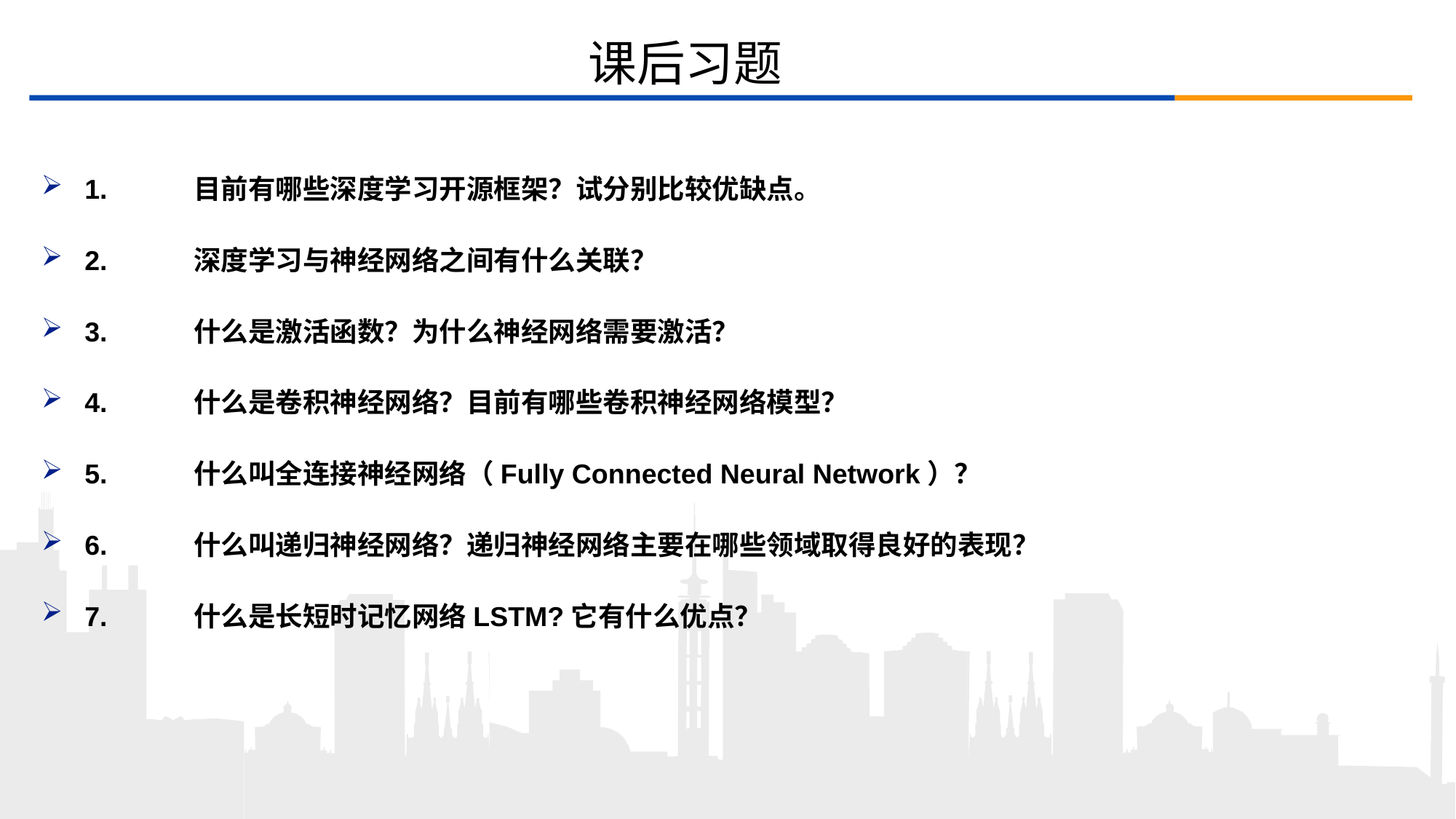

# 课后习题
1.	目前有哪些深度学习开源框架？试分别比较优缺点。
2.	深度学习与神经网络之间有什么关联？
3.	什么是激活函数？为什么神经网络需要激活？
4.	什么是卷积神经网络？目前有哪些卷积神经网络模型？
5.	什么叫全连接神经网络（Fully Connected Neural Network）？
6.	什么叫递归神经网络？递归神经网络主要在哪些领域取得良好的表现？
7.	什么是长短时记忆网络LSTM?它有什么优点？